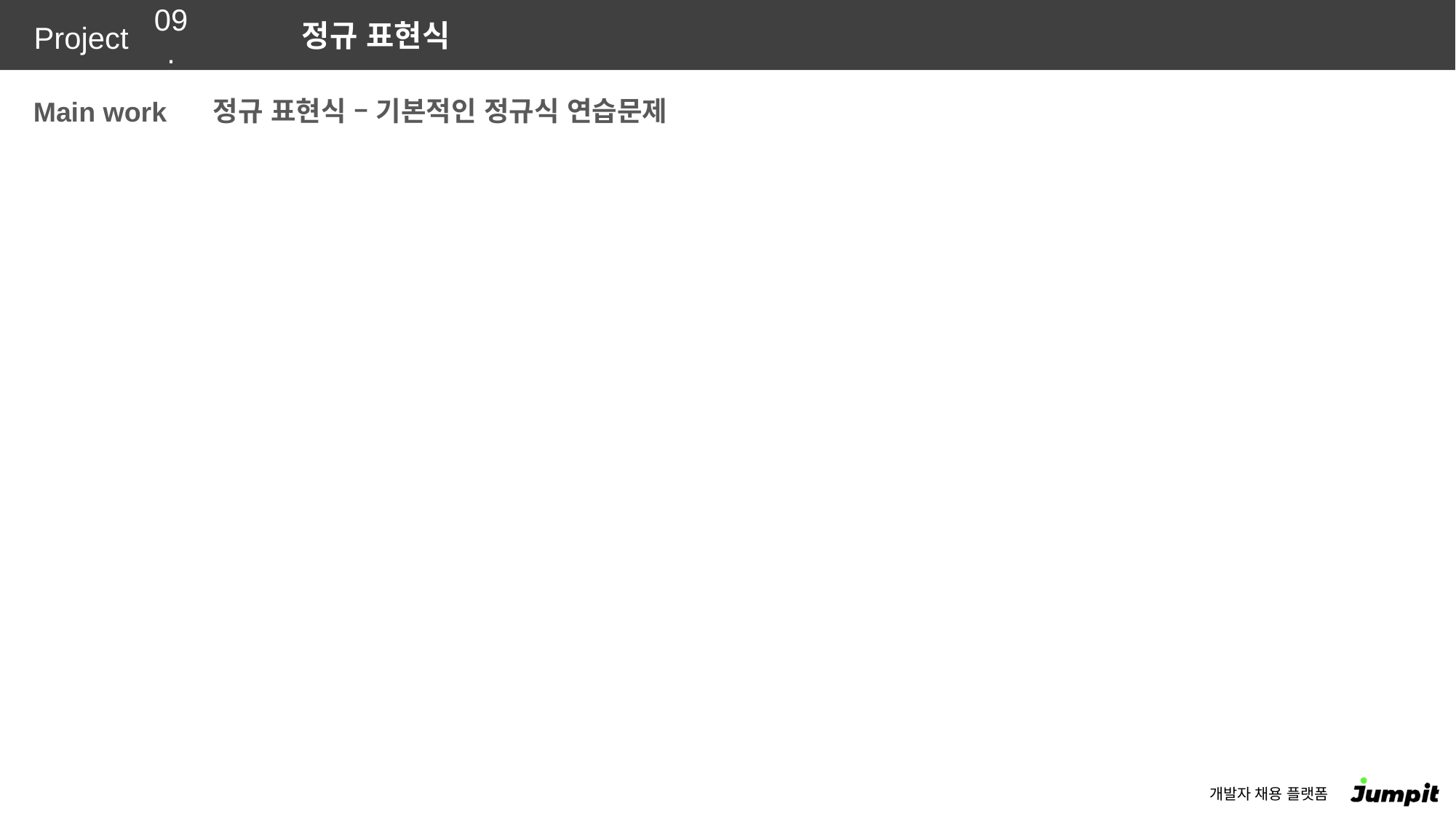

09.
정규 표현식
정규 표현식 – 기본적인 정규식 연습문제